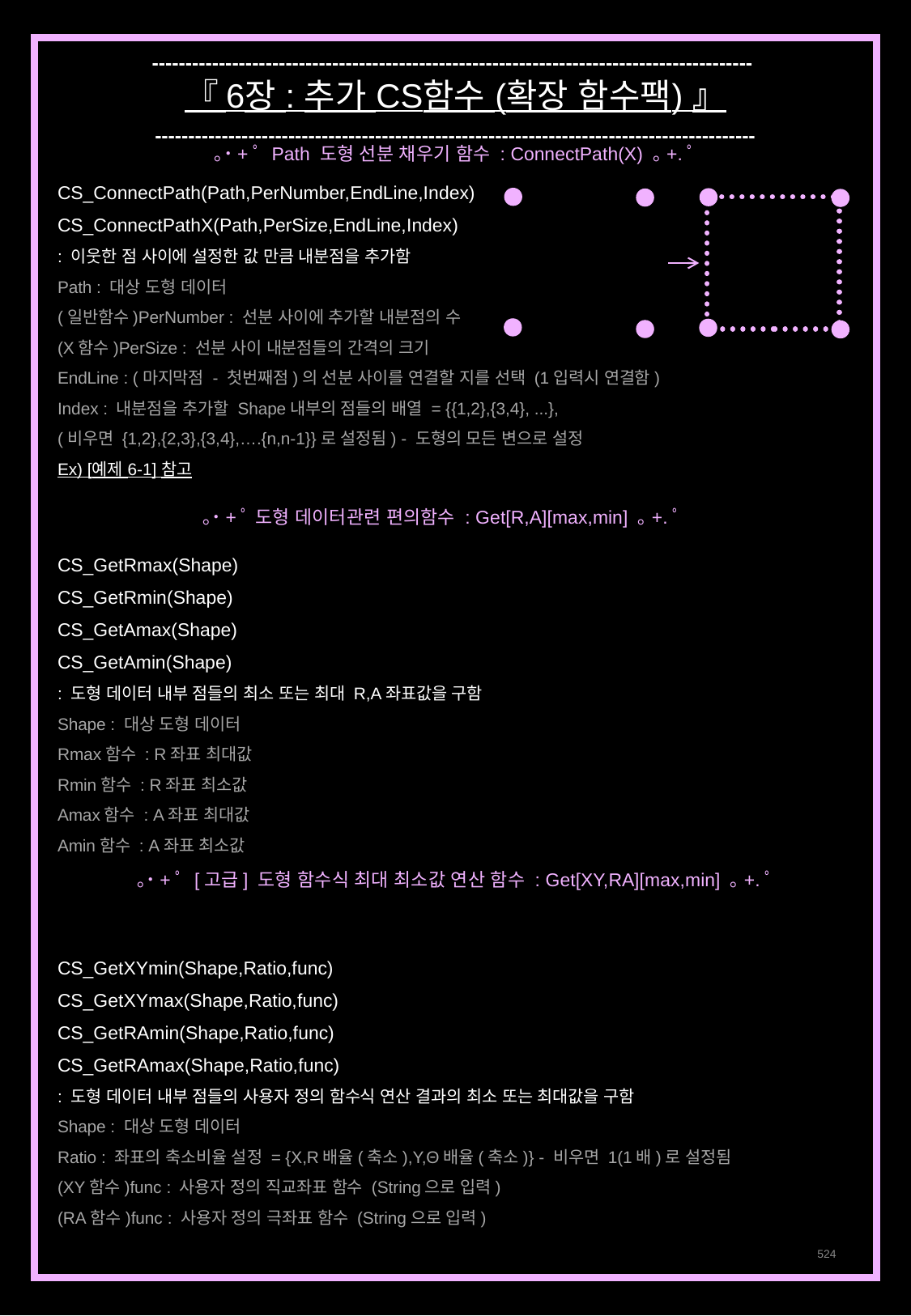

------------------------------------------------------------------------------------------
『 6장 : 추가 CS함수 (확장 함수팩) 』
------------------------------------------------------------------------------------------
｡˙+ﾟ Path 도형 선분 채우기 함수 : ConnectPath(X) ｡+.ﾟ
CS_ConnectPath(Path,PerNumber,EndLine,Index)
CS_ConnectPathX(Path,PerSize,EndLine,Index)
: 이웃한 점 사이에 설정한 값 만큼 내분점을 추가함
Path : 대상 도형 데이터
(일반함수)PerNumber : 선분 사이에 추가할 내분점의 수
(X함수)PerSize : 선분 사이 내분점들의 간격의 크기
EndLine : (마지막점 - 첫번째점)의 선분 사이를 연결할 지를 선택 (1입력시 연결함)
Index : 내분점을 추가할 Shape내부의 점들의 배열 = {{1,2},{3,4}, ...},
(비우면 {1,2},{2,3},{3,4},….{n,n-1}}로 설정됨) - 도형의 모든 변으로 설정
Ex) [예제 6-1] 참고

CS_GetRmax(Shape)
CS_GetRmin(Shape)
CS_GetAmax(Shape)
CS_GetAmin(Shape)
: 도형 데이터 내부 점들의 최소 또는 최대 R,A좌표값을 구함
Shape : 대상 도형 데이터
Rmax함수 : R좌표 최대값
Rmin함수 : R좌표 최소값
Amax함수 : A좌표 최대값
Amin함수 : A좌표 최소값

CS_GetXYmin(Shape,Ratio,func)
CS_GetXYmax(Shape,Ratio,func)
CS_GetRAmin(Shape,Ratio,func)
CS_GetRAmax(Shape,Ratio,func)
: 도형 데이터 내부 점들의 사용자 정의 함수식 연산 결과의 최소 또는 최대값을 구함
Shape : 대상 도형 데이터
Ratio : 좌표의 축소비율 설정 = {X,R배율(축소),Y,Θ배율(축소)} - 비우면 1(1배)로 설정됨
(XY함수)func : 사용자 정의 직교좌표 함수 (String으로 입력)
(RA함수)func : 사용자 정의 극좌표 함수 (String으로 입력)

｡˙+ﾟ 도형 데이터관련 편의함수 : Get[R,A][max,min] ｡+.ﾟ
｡˙+ﾟ [고급] 도형 함수식 최대 최소값 연산 함수 : Get[XY,RA][max,min] ｡+.ﾟ
524